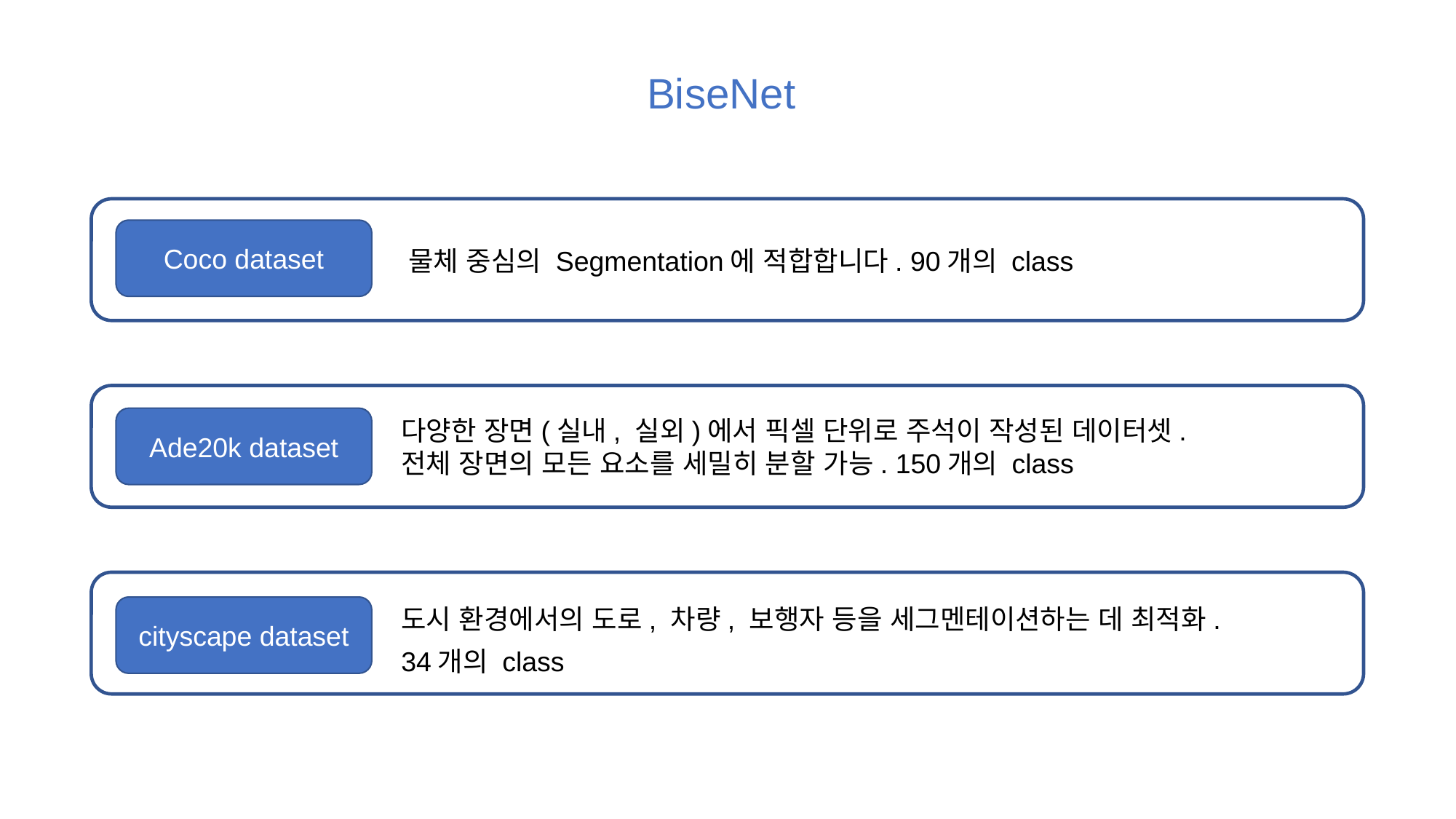

BiseNet

Coco dataset
물체 중심의 Segmentation에 적합합니다. 90개의 class

Ade20k dataset
다양한 장면(실내, 실외)에서 픽셀 단위로 주석이 작성된 데이터셋.
전체 장면의 모든 요소를 세밀히 분할 가능. 150개의 class

cityscape dataset
도시 환경에서의 도로, 차량, 보행자 등을 세그멘테이션하는 데 최적화.
34개의 class